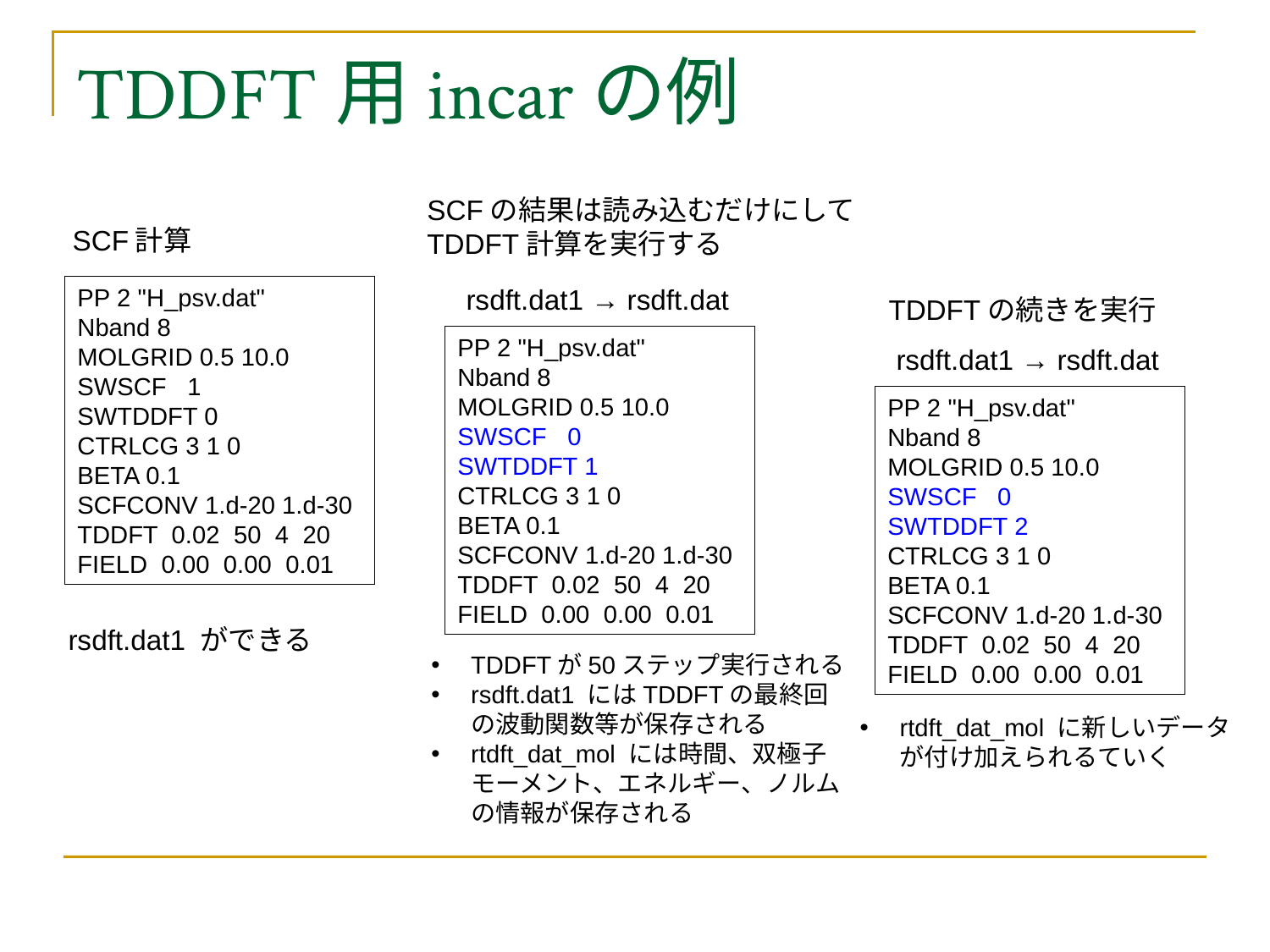

# TDDFT用incarの例
SCFの結果は読み込むだけにして
TDDFT計算を実行する
SCF計算
PP 2 "H_psv.dat"
Nband 8
MOLGRID 0.5 10.0
SWSCF   1
SWTDDFT 0
CTRLCG 3 1 0
BETA 0.1
SCFCONV 1.d-20 1.d-30
TDDFT  0.02  50  4  20
FIELD  0.00  0.00  0.01
rsdft.dat1 → rsdft.dat
TDDFTの続きを実行
PP 2 "H_psv.dat"
Nband 8
MOLGRID 0.5 10.0
SWSCF   0
SWTDDFT 1
CTRLCG 3 1 0
BETA 0.1
SCFCONV 1.d-20 1.d-30
TDDFT  0.02  50  4  20
FIELD  0.00  0.00  0.01
rsdft.dat1 → rsdft.dat
PP 2 "H_psv.dat"
Nband 8
MOLGRID 0.5 10.0
SWSCF   0
SWTDDFT 2
CTRLCG 3 1 0
BETA 0.1
SCFCONV 1.d-20 1.d-30
TDDFT  0.02  50  4  20
FIELD  0.00  0.00  0.01
rsdft.dat1 ができる
TDDFTが50ステップ実行される
rsdft.dat1 にはTDDFTの最終回
の波動関数等が保存される
rtdft_dat_mol には時間、双極子
モーメント、エネルギー、ノルム
の情報が保存される
rtdft_dat_mol に新しいデータ
が付け加えられるていく